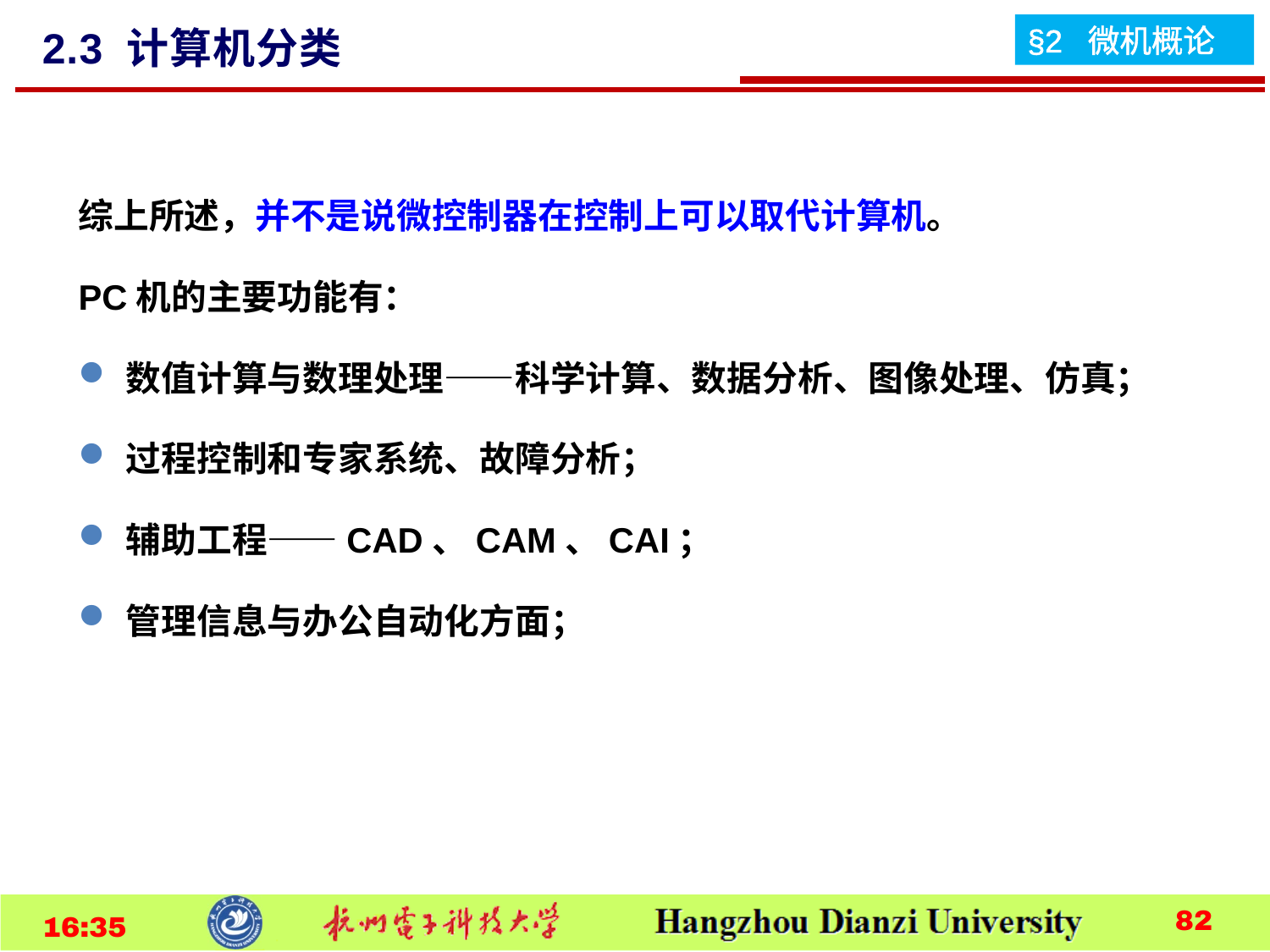

2.3 计算机分类
综上所述，并不是说微控制器在控制上可以取代计算机。
PC机的主要功能有：
数值计算与数理处理——科学计算、数据分析、图像处理、仿真；
过程控制和专家系统、故障分析；
辅助工程——CAD、CAM、CAI；
管理信息与办公自动化方面；